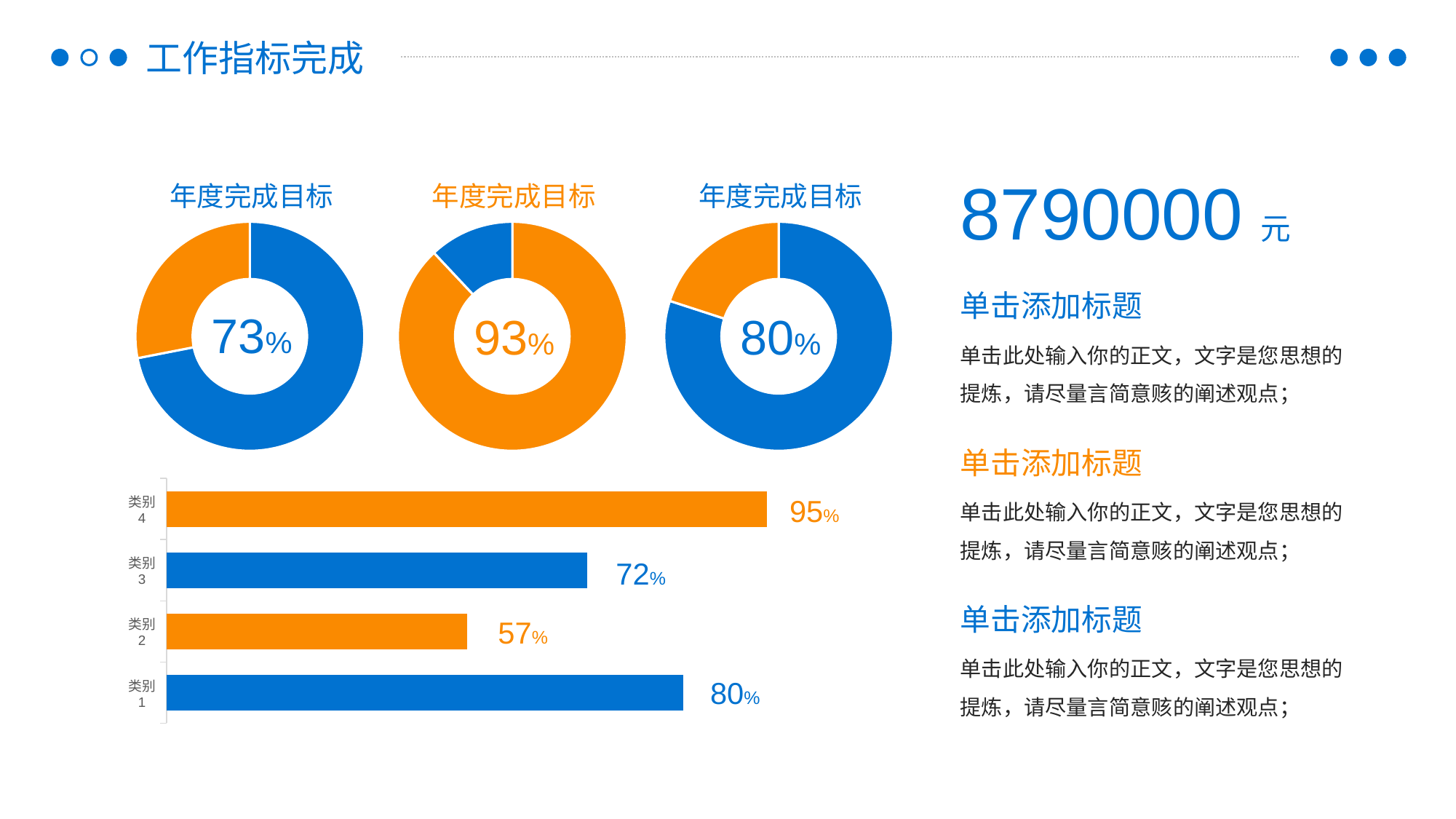

工作指标完成

8790000元
年度完成目标
年度完成目标
年度完成目标

### Chart

| Category | 销售额 |
|---|---|
| 第一季度 | 8.2 |
| 第二季度 | 3.2 |

### Chart

| Category | 销售额 |
|---|---|
| 第一季度 | 8.8 |
| 第二季度 | 1.2 |

### Chart

| Category | 销售额 |
|---|---|
| 第一季度 | 8.0 |
| 第二季度 | 2.0 |
单击添加标题
73%
93%
80%
单击此处输入你的正文，文字是您思想的提炼，请尽量言简意赅的阐述观点；
单击添加标题

### Chart

| Category | 系列 1 |  |  |
|---|---|---|---|
| 类别 1 | 4.3 | None | None |
| 类别 2 | 2.5 | None | None |
| 类别 3 | 3.5 | None | None |
| 类别 4 | 5.0 | None | None |
单击此处输入你的正文，文字是您思想的提炼，请尽量言简意赅的阐述观点；
95%
72%
单击添加标题
57%
单击此处输入你的正文，文字是您思想的提炼，请尽量言简意赅的阐述观点；
80%